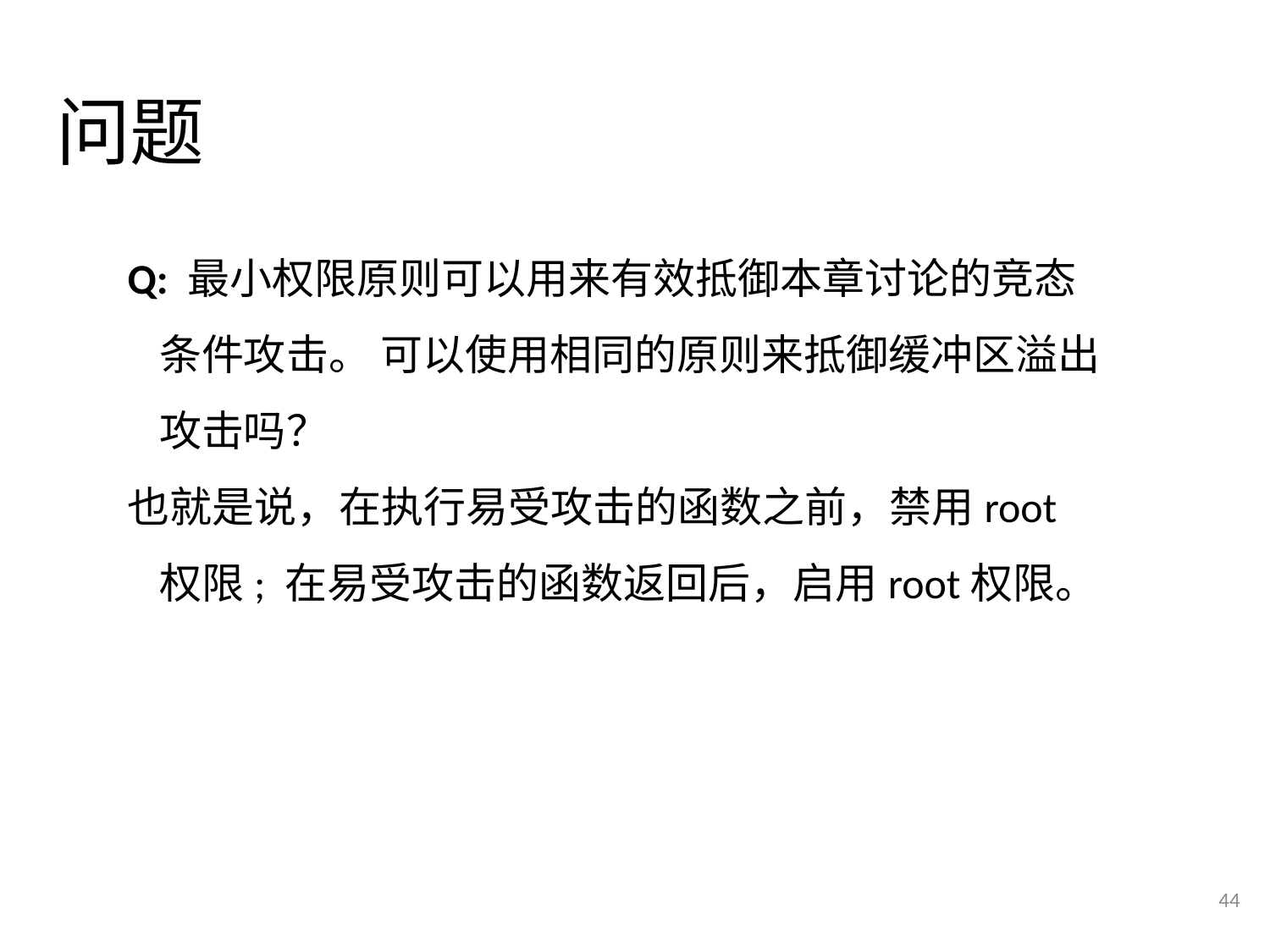

# 问题
Q: 最小权限原则可以用来有效抵御本章讨论的竞态条件攻击。 可以使用相同的原则来抵御缓冲区溢出攻击吗？
也就是说，在执行易受攻击的函数之前，禁用root权限; 在易受攻击的函数返回后，启用root权限。

44